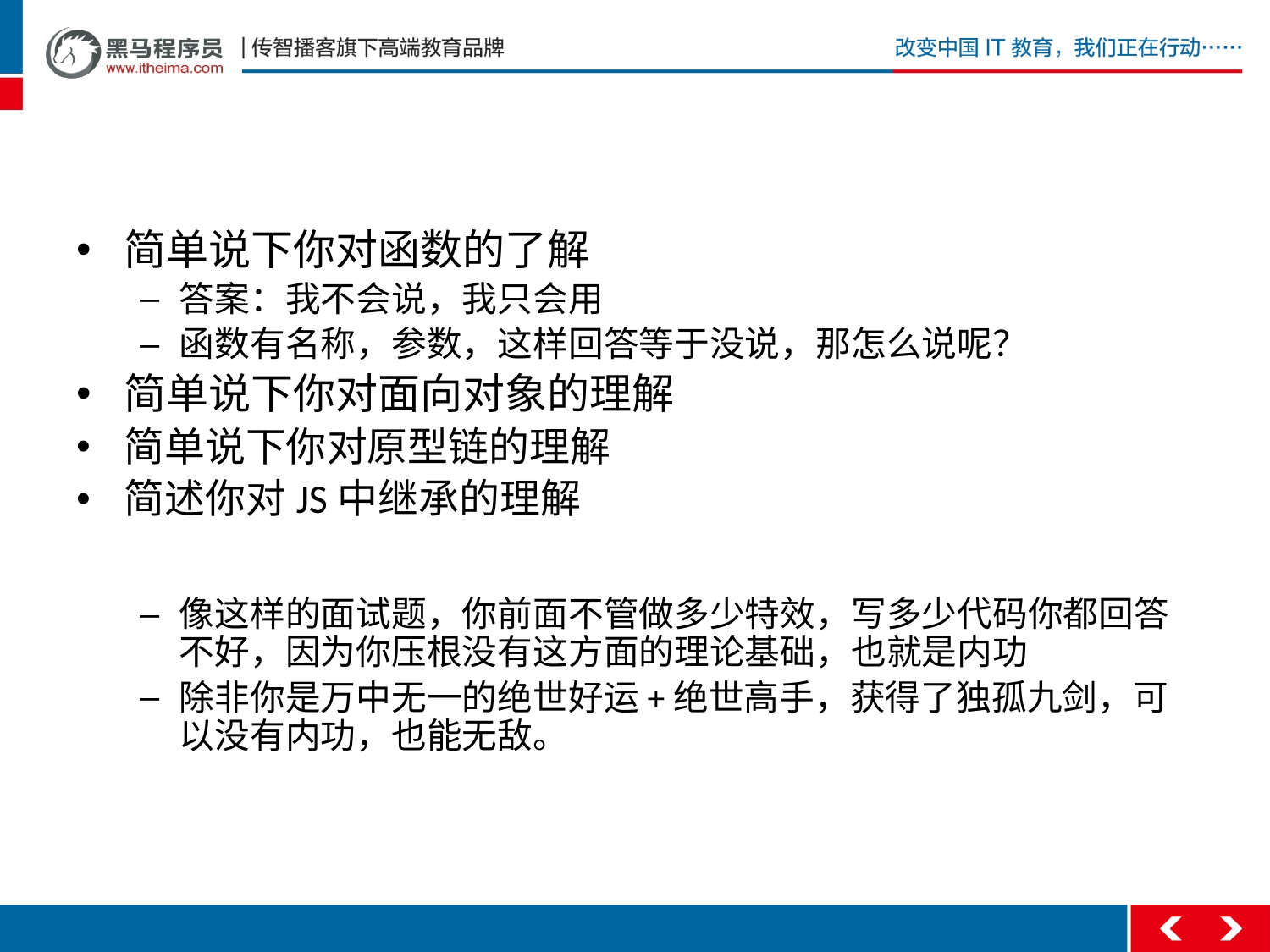

#
简单说下你对函数的了解
答案：我不会说，我只会用
函数有名称，参数，这样回答等于没说，那怎么说呢？
简单说下你对面向对象的理解
简单说下你对原型链的理解
简述你对JS中继承的理解

像这样的面试题，你前面不管做多少特效，写多少代码你都回答不好，因为你压根没有这方面的理论基础，也就是内功
除非你是万中无一的绝世好运+绝世高手，获得了独孤九剑，可以没有内功，也能无敌。